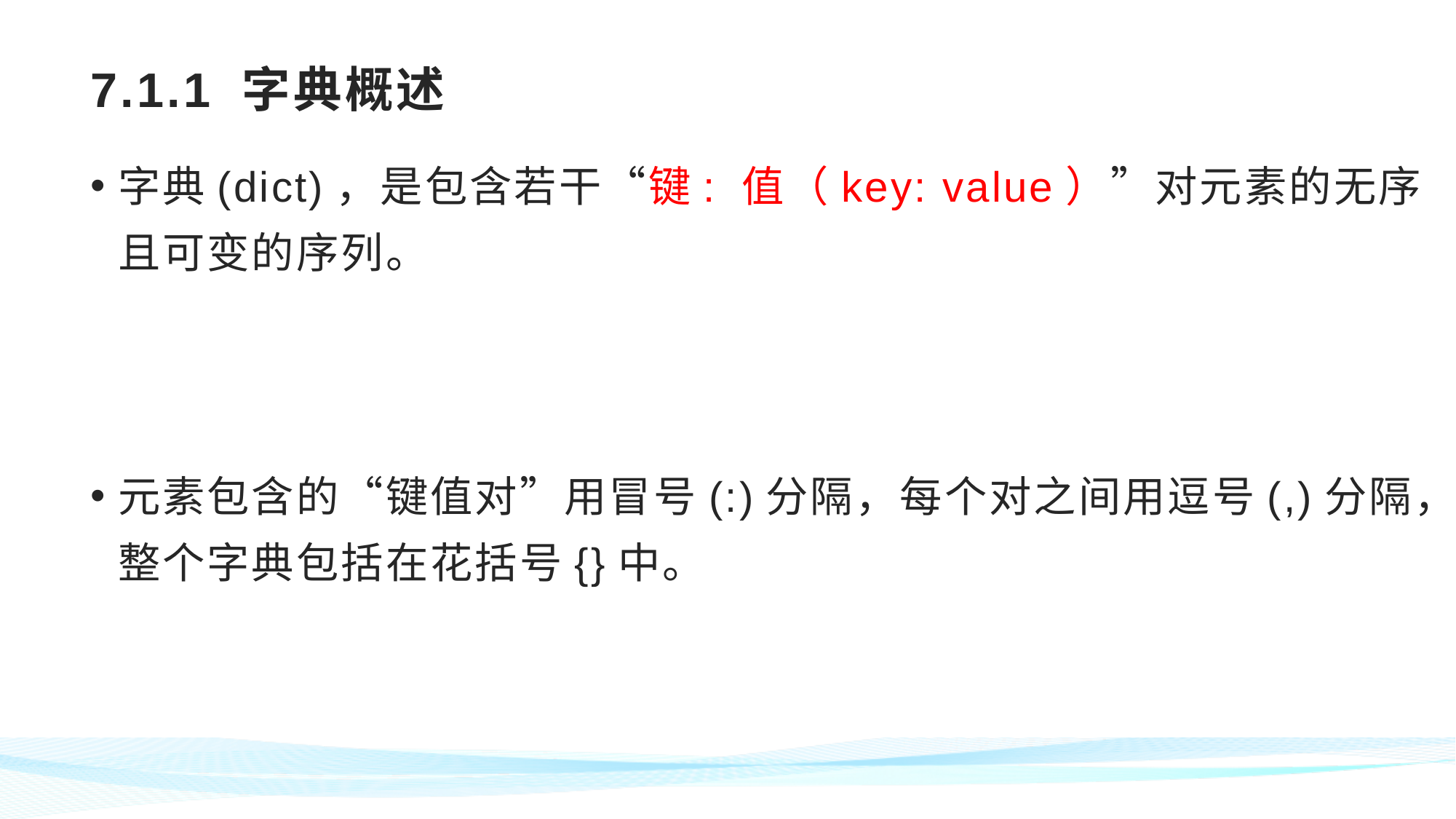

# 7.1.1 字典概述
字典(dict)，是包含若干“键: 值（key: value）”对元素的无序且可变的序列。

元素包含的“键值对”用冒号(:)分隔，每个对之间用逗号(,)分隔，整个字典包括在花括号{}中。

4